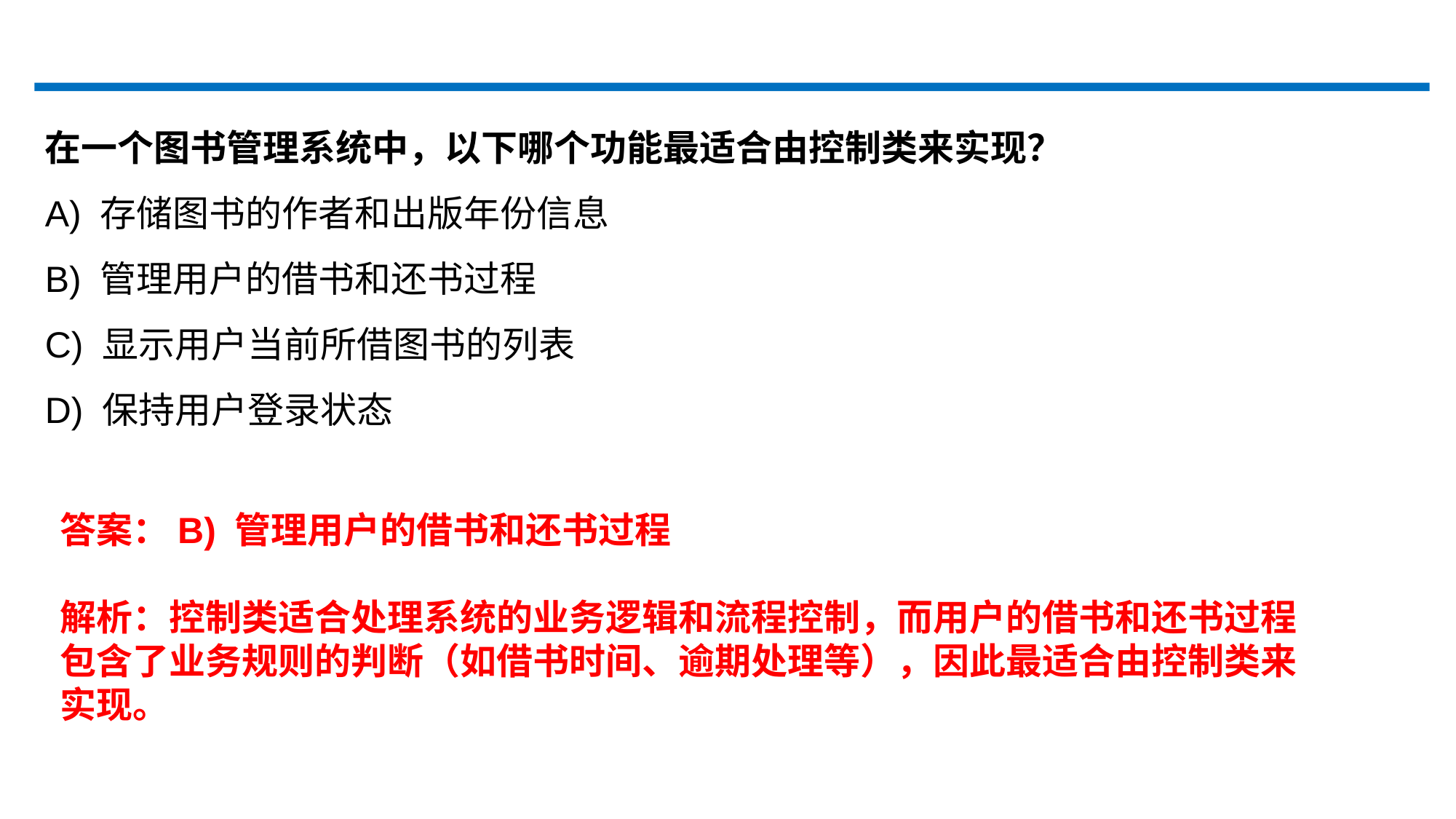

在一个图书管理系统中，以下哪个功能最适合由控制类来实现？
A) 存储图书的作者和出版年份信息
B) 管理用户的借书和还书过程
C) 显示用户当前所借图书的列表
D) 保持用户登录状态

答案：B) 管理用户的借书和还书过程

解析：控制类适合处理系统的业务逻辑和流程控制，而用户的借书和还书过程包含了业务规则的判断（如借书时间、逾期处理等），因此最适合由控制类来实现。